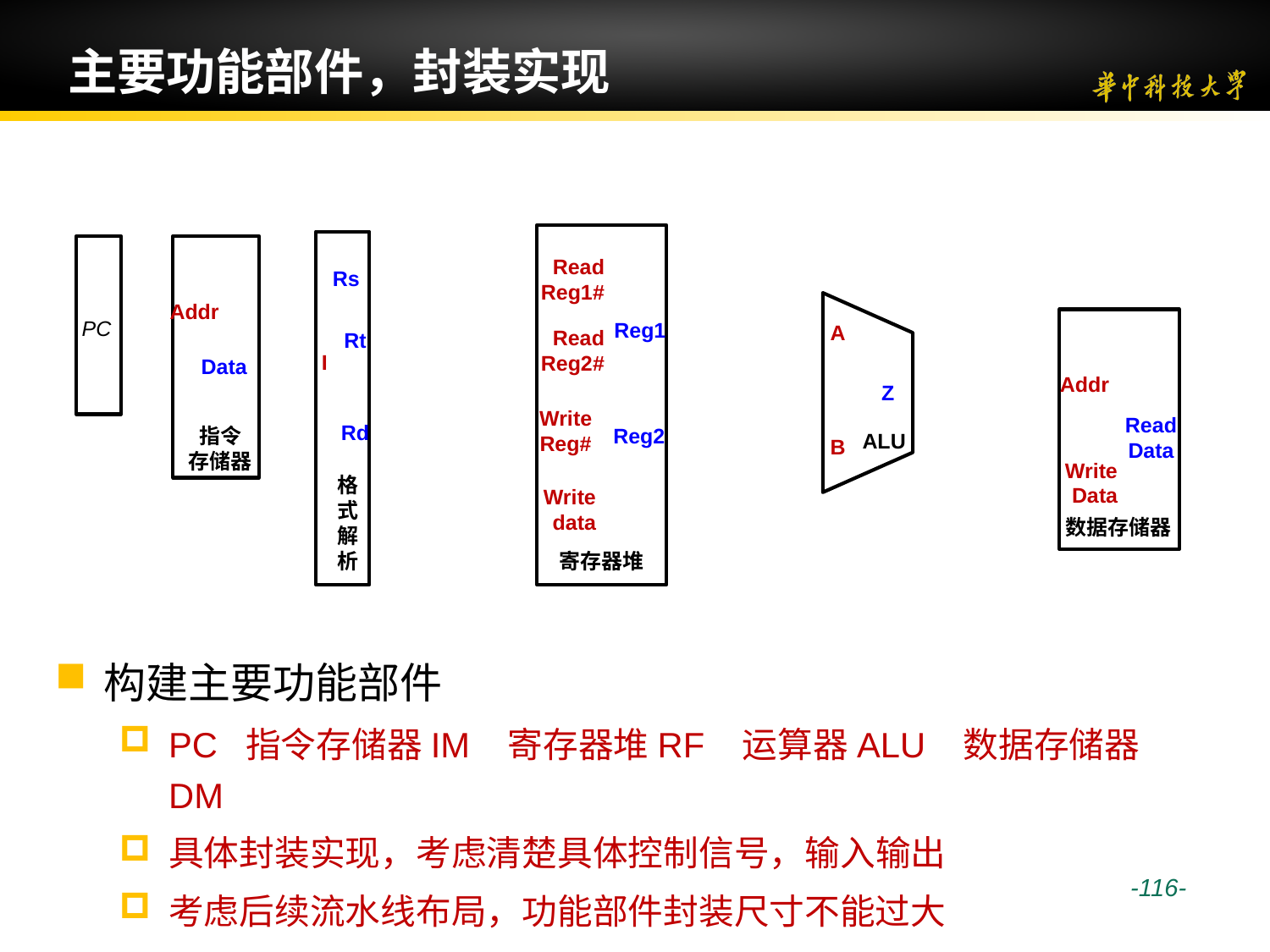

# 主要功能部件，封装实现

Read
Reg1#
Reg1
Read
Reg2#
Write
Reg#
Reg2
Write
data
寄存器堆

Rs
Rt
I
Rd
格式解析

PC

Addr
Data
指令
存储器
A

Z
ALU
B

Addr
Read
Data
Write
Data
数据存储器
构建主要功能部件
PC  指令存储器IM   寄存器堆RF   运算器ALU   数据存储器DM
具体封装实现，考虑清楚具体控制信号，输入输出
考虑后续流水线布局，功能部件封装尺寸不能过大

 -116-